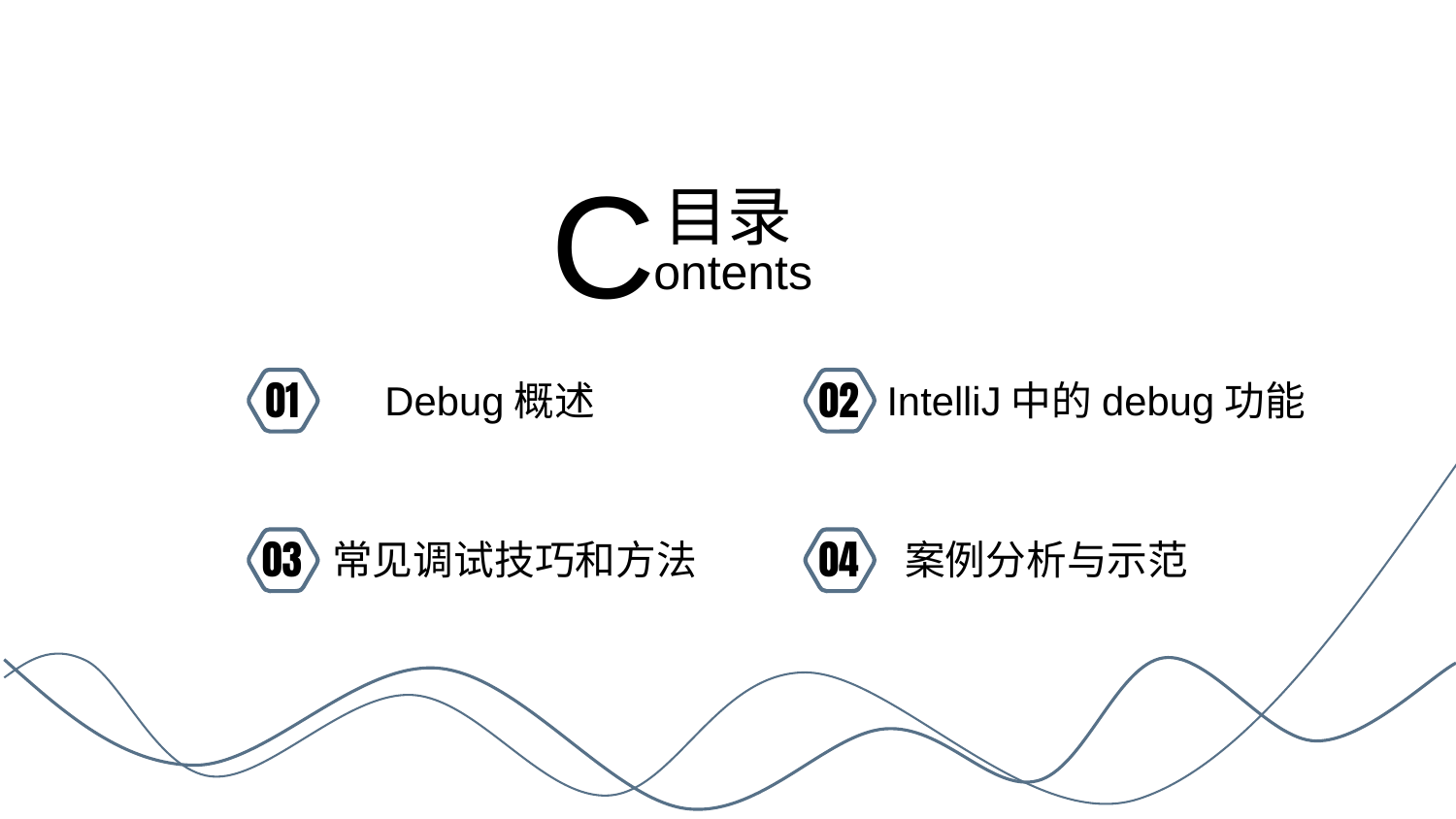

C
目录
ontents
Debug概述
IntelliJ中的debug功能

01

02

常见调试技巧和方法
案例分析与示范

03

04